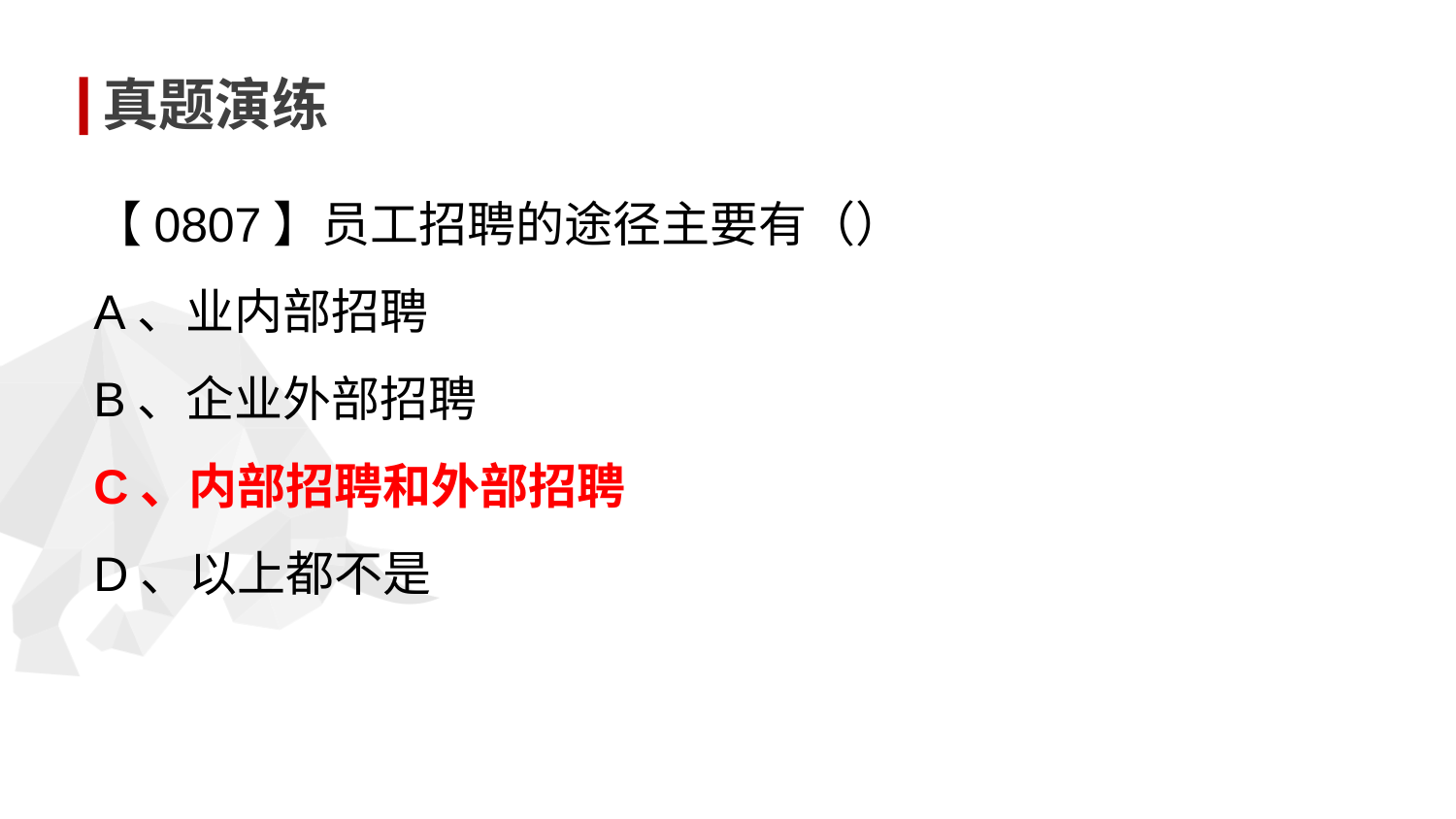

真题演练
【0807】员工招聘的途径主要有（）
A、业内部招聘
B、企业外部招聘
C、内部招聘和外部招聘
D、以上都不是